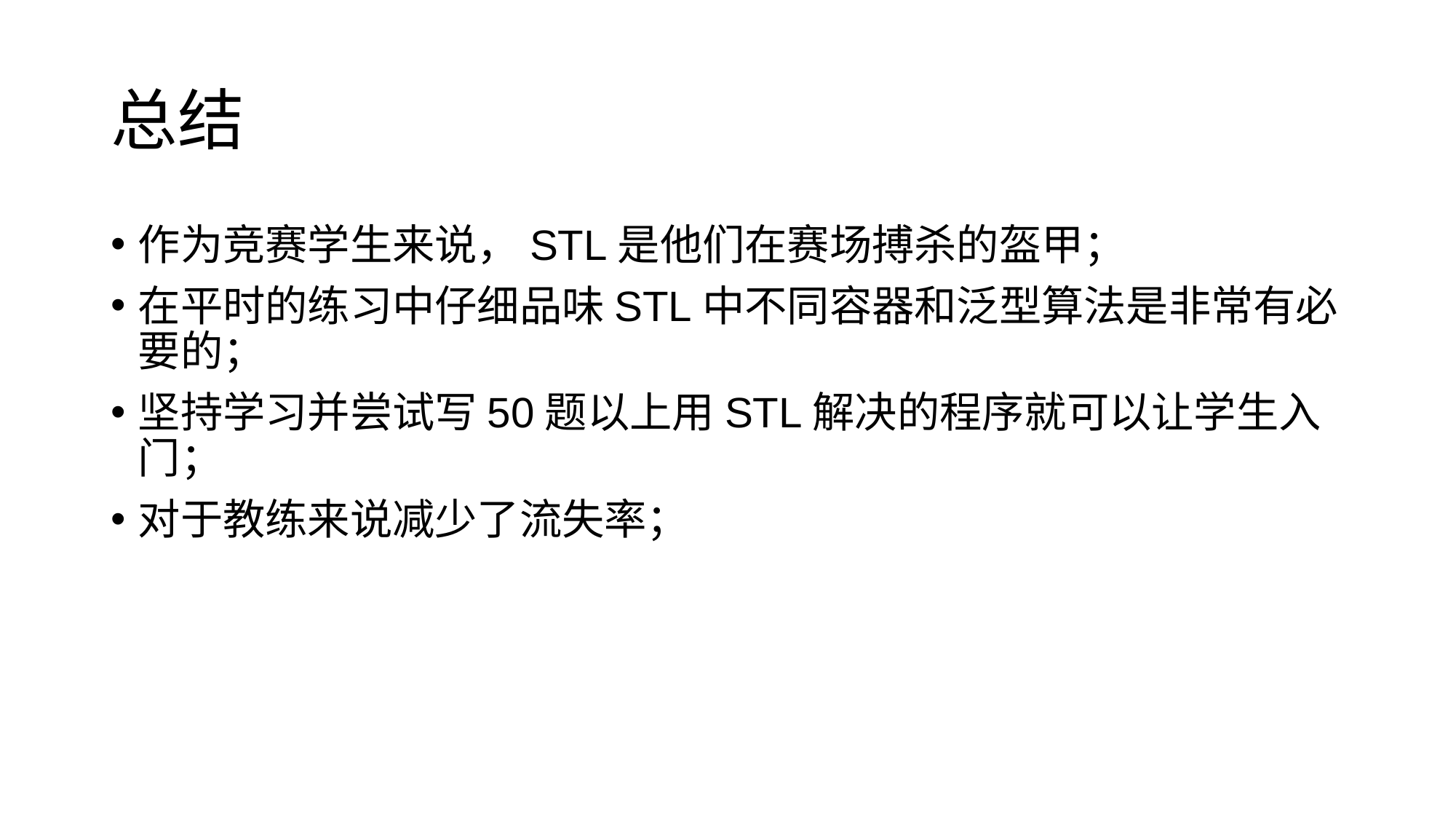

# 总结
作为竞赛学生来说，STL是他们在赛场搏杀的盔甲；
在平时的练习中仔细品味STL中不同容器和泛型算法是非常有必要的；
坚持学习并尝试写50题以上用STL解决的程序就可以让学生入门；
对于教练来说减少了流失率；